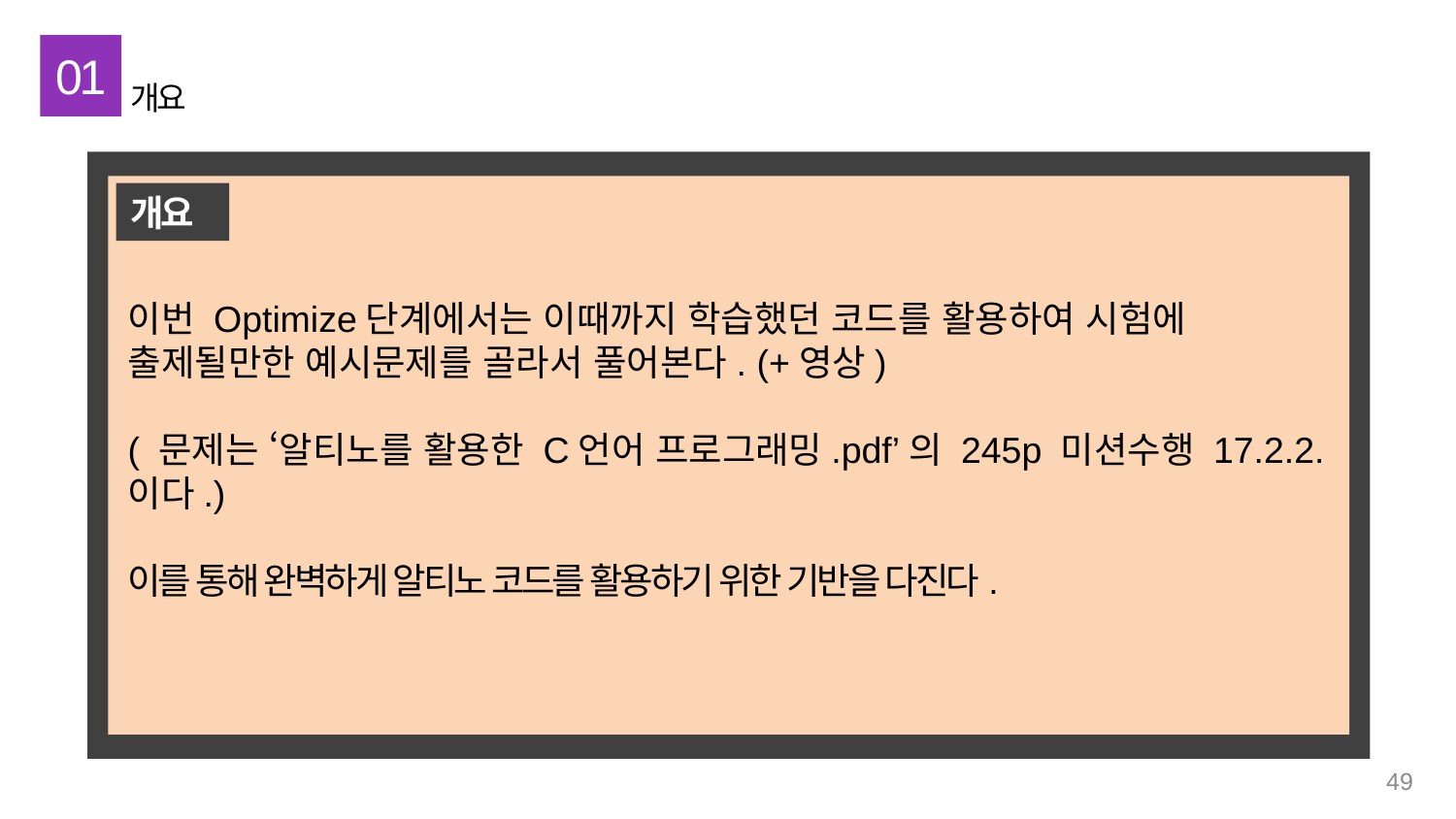

01
개요

개요

이번 Optimize단계에서는 이때까지 학습했던 코드를 활용하여 시험에 출제될만한 예시문제를 골라서 풀어본다. (+영상)

( 문제는 ‘알티노를 활용한 C언어 프로그래밍.pdf’의 245p 미션수행 17.2.2. 이다.)

이를 통해 완벽하게 알티노 코드를 활용하기 위한 기반을 다진다.
49